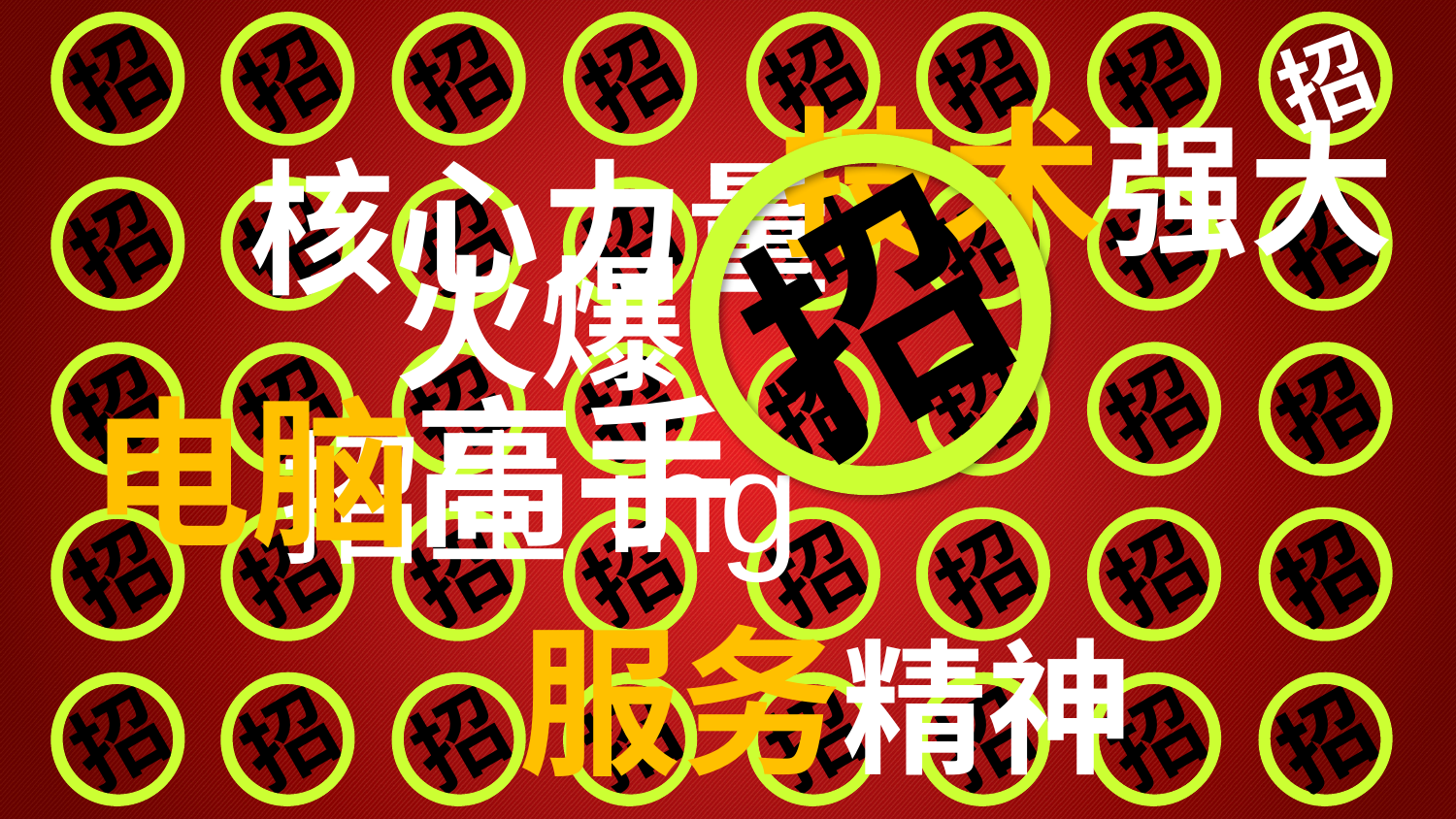

招

招

招

招

招

招

招

招

技术强大
核心力量

招

招

招

招

招

招

招

招

招

招
火爆
招生ing

招

招

招

招

招

招

招

招

招

招
电脑高手

招

招

招

招

招

招

招

招

招
服务精神

招

招

招

招

招

招

招

招

招